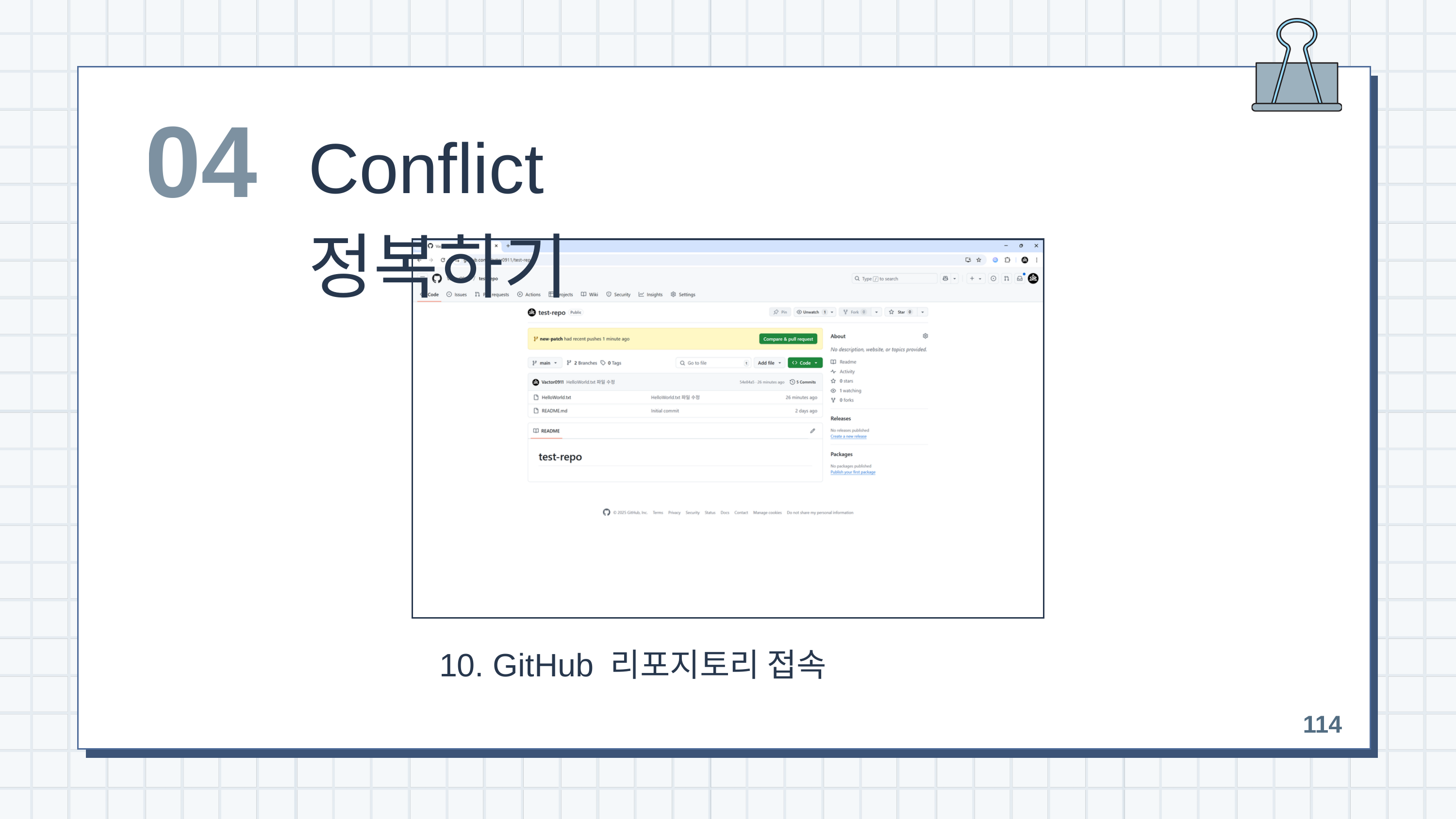

04
Conflict 정복하기

   10. GitHub 리포지토리 접속
114